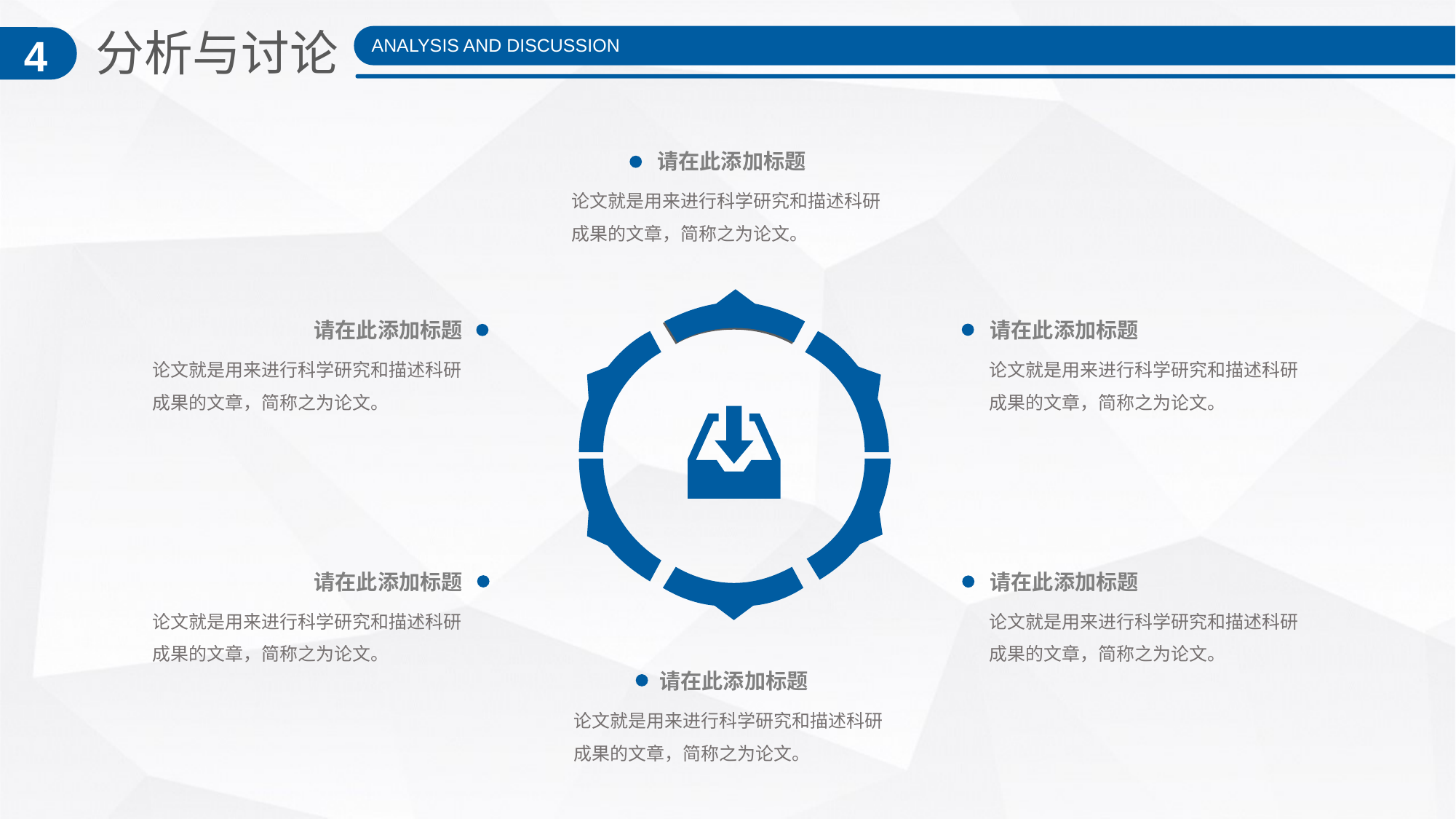

分析与讨论
4

ANALYSIS AND DISCUSSION

请在此添加标题
论文就是用来进行科学研究和描述科研成果的文章，简称之为论文。

请在此添加标题
论文就是用来进行科学研究和描述科研成果的文章，简称之为论文。

请在此添加标题
论文就是用来进行科学研究和描述科研成果的文章，简称之为论文。

请在此添加标题
论文就是用来进行科学研究和描述科研成果的文章，简称之为论文。

请在此添加标题
论文就是用来进行科学研究和描述科研成果的文章，简称之为论文。

请在此添加标题
论文就是用来进行科学研究和描述科研成果的文章，简称之为论文。